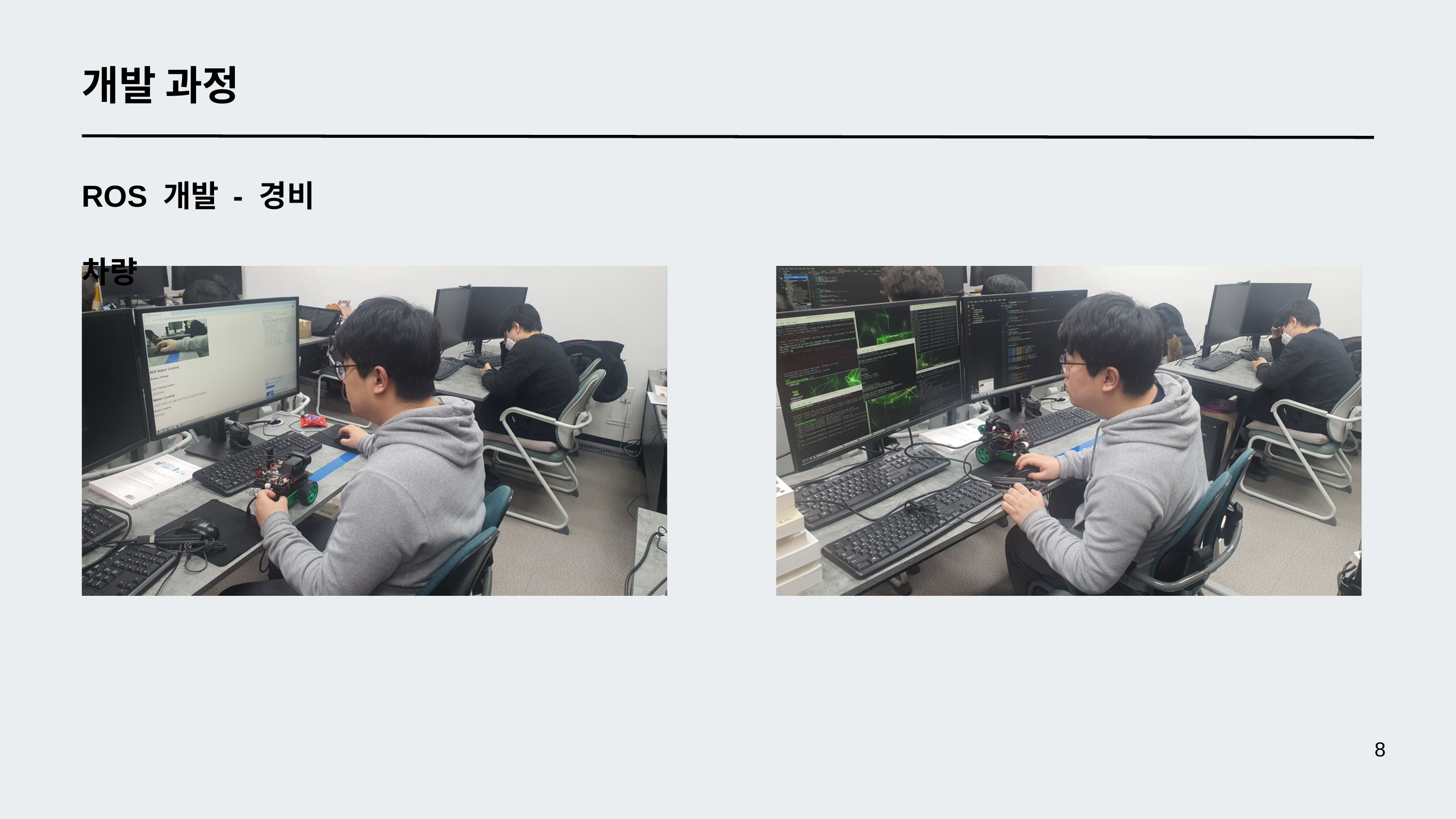

개발 과정

ROS 개발 - 경비 차량

8